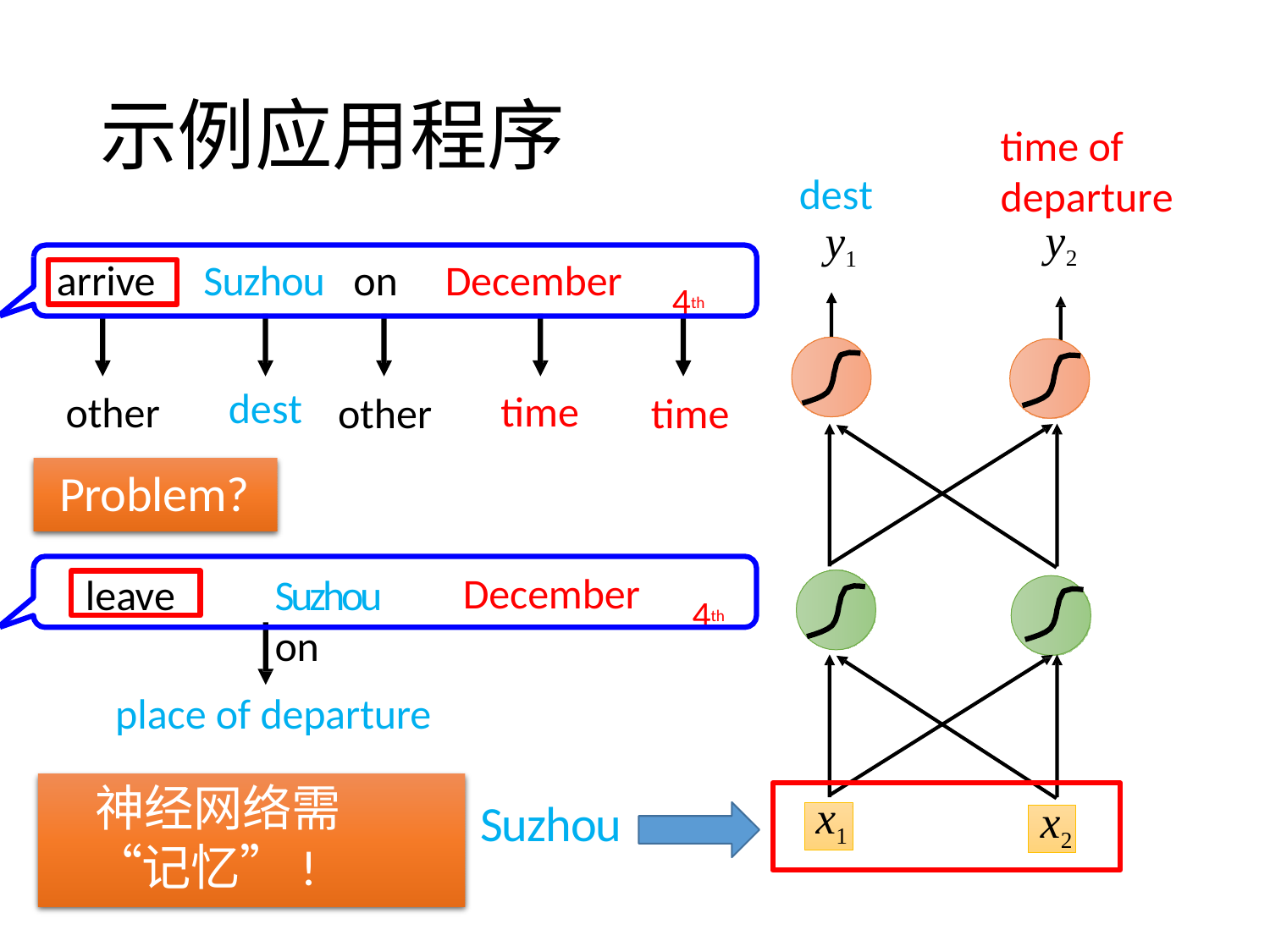

# 示例应用程序
time of  departure
y2
dest
y1
4th

Suzhou	on	December

arrive

dest
time
other
time
other

Problem?

leave	Suzhou	on
4th

December

place of departure

神经网络需“记忆”!

x1
Suzhou
x2